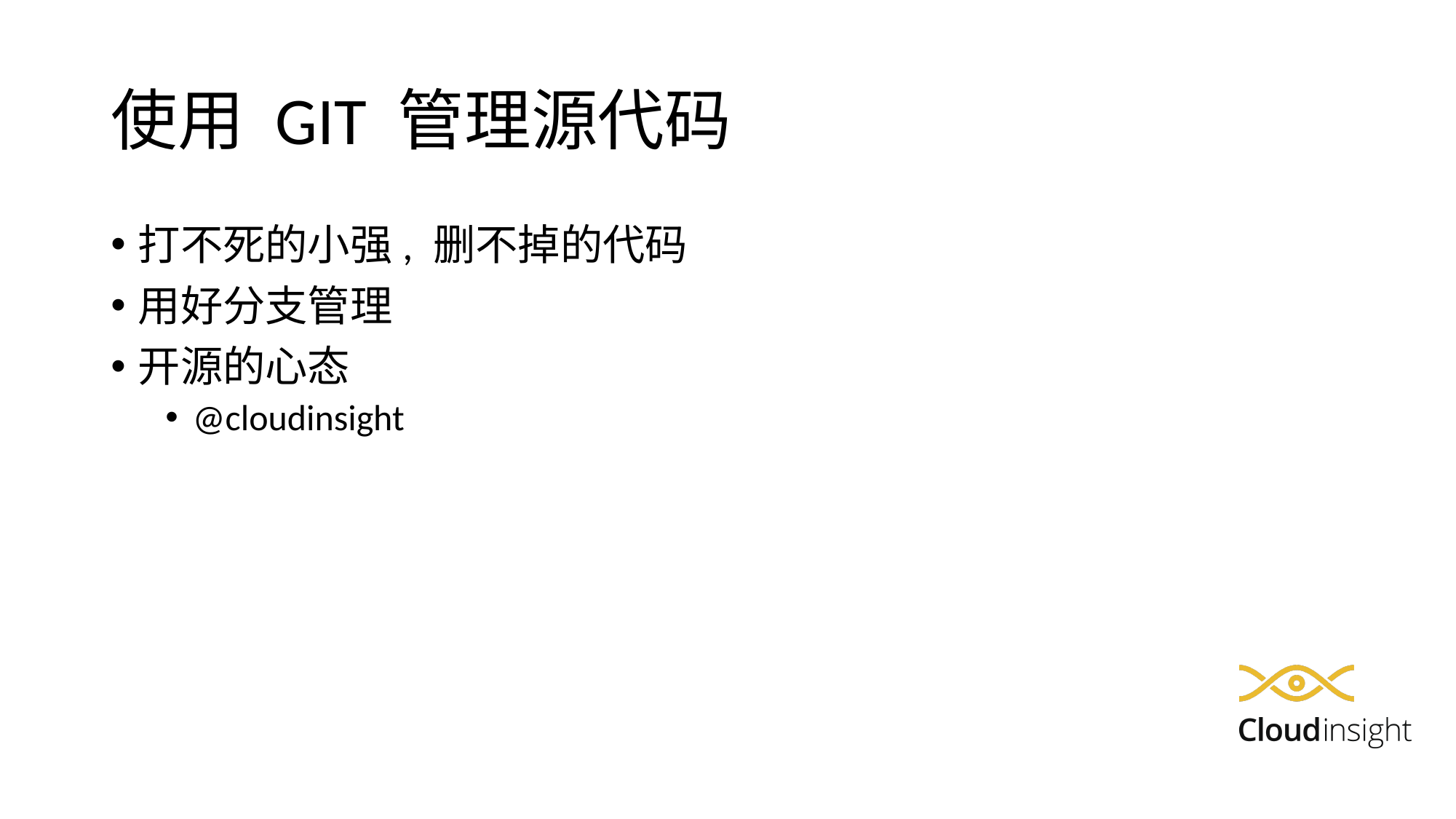

# 使用 GIT 管理源代码
打不死的小强, 删不掉的代码
用好分支管理
开源的心态
@cloudinsight